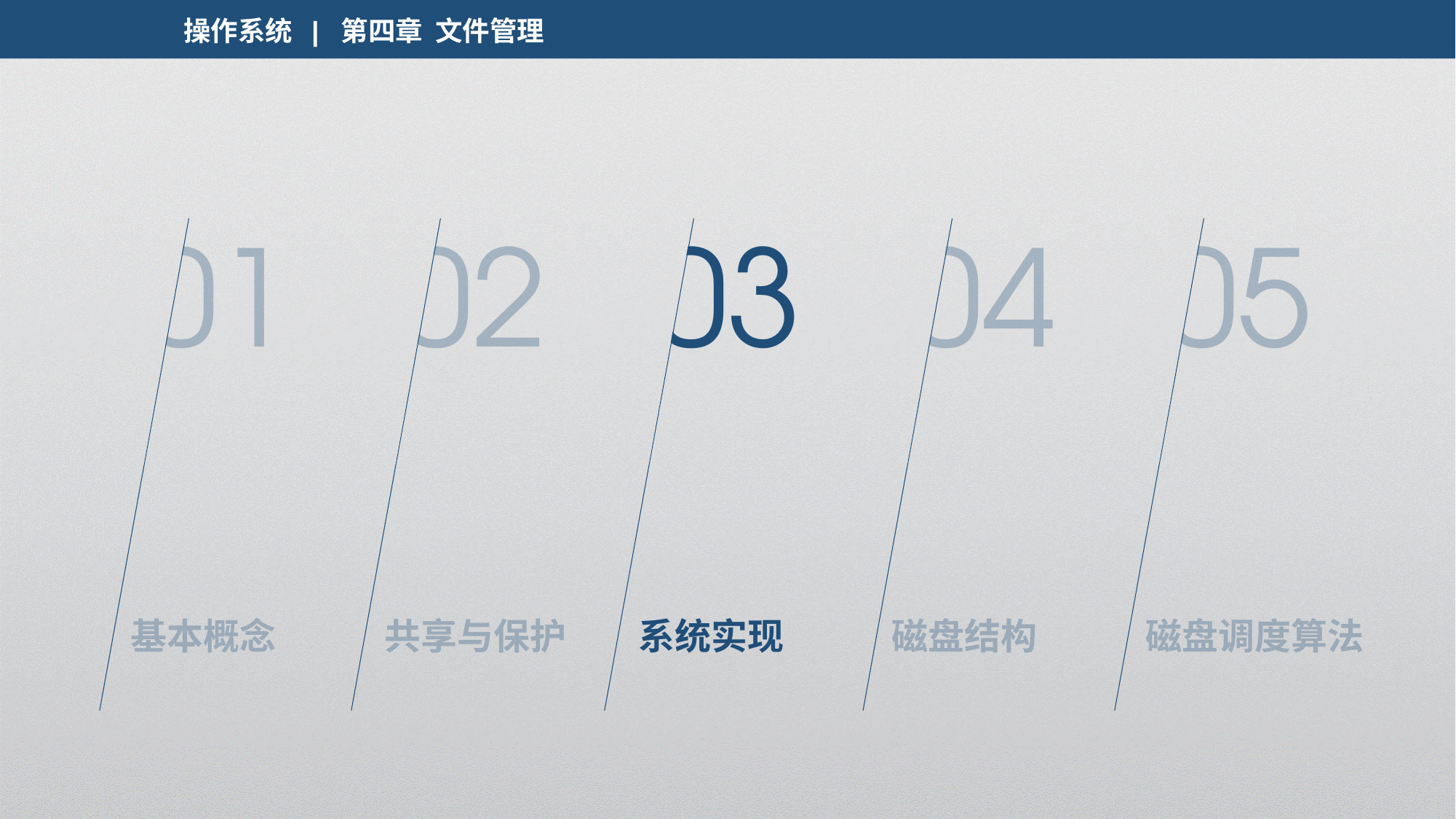

操作系统  |  第四章  文件管理

01
02
03
04
05
基本概念
共享与保护
系统实现
磁盘结构
磁盘调度算法